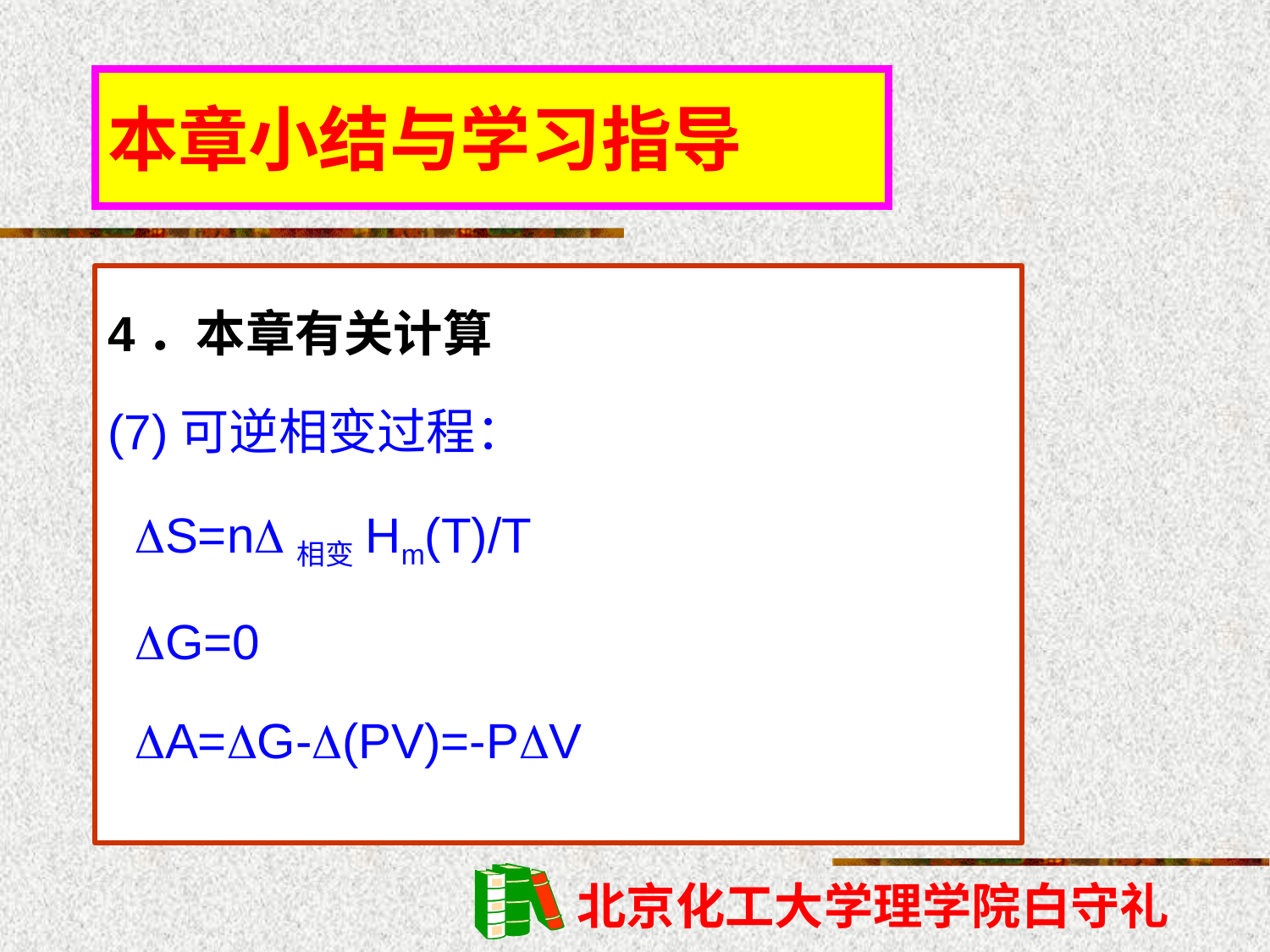

# 本章小结与学习指导
4．本章有关计算
(7)可逆相变过程：
  ΔS=nΔ相变Hm(T)/T
  ΔG=0
  ΔA=ΔG-Δ(PV)=-PΔV